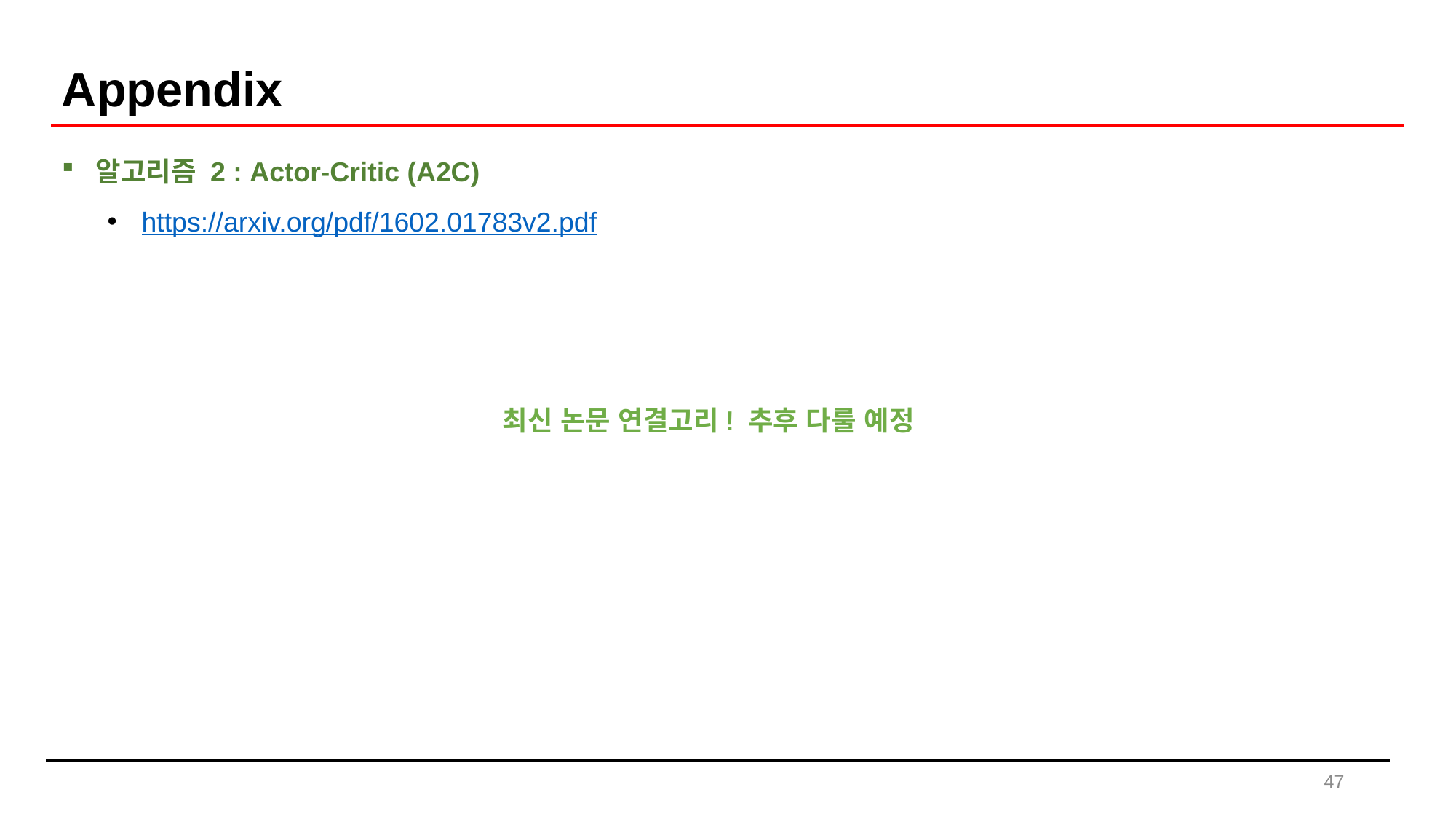

Appendix
알고리즘 2 : Actor-Critic (A2C)
https://arxiv.org/pdf/1602.01783v2.pdf
최신 논문 연결고리! 추후 다룰 예정
47